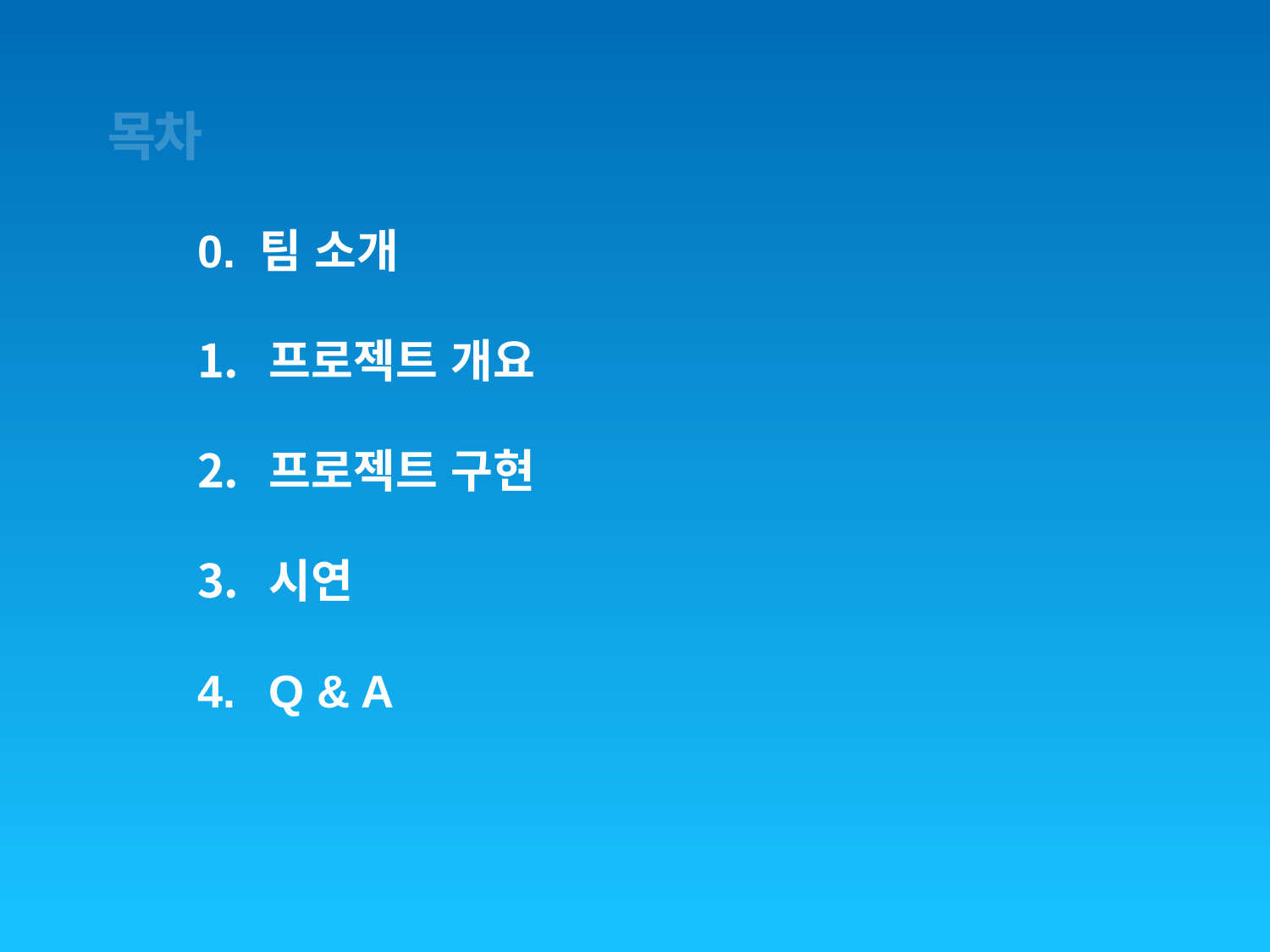

목차
0. 팀 소개

프로젝트 개요

프로젝트 구현

시연

Q & A